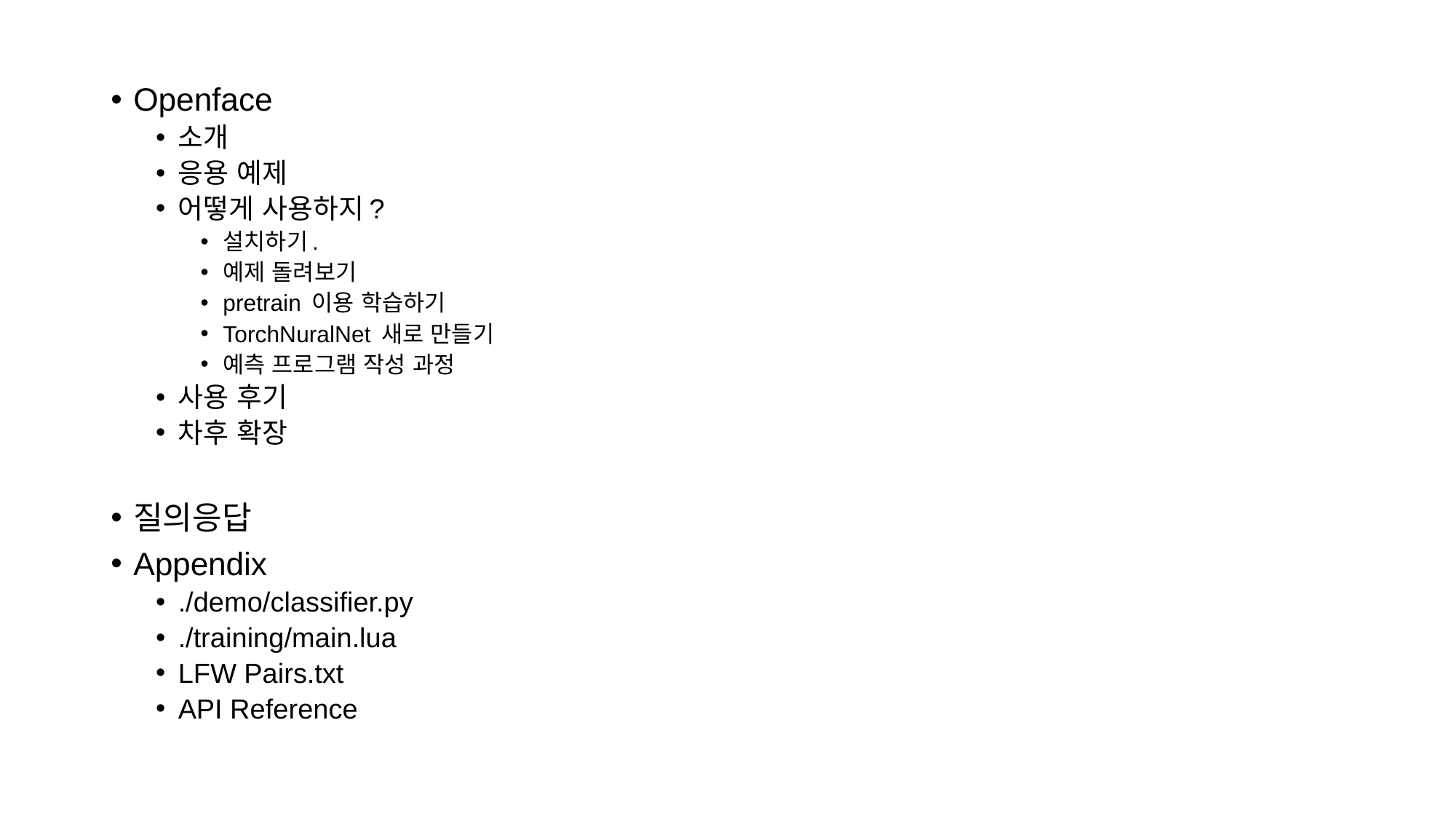

Openface
소개
응용 예제
어떻게 사용하지?
설치하기.
예제 돌려보기
pretrain 이용 학습하기
TorchNuralNet 새로 만들기
예측 프로그램 작성 과정
사용 후기
차후 확장

질의응답
Appendix
./demo/classifier.py
./training/main.lua
LFW Pairs.txt
API Reference